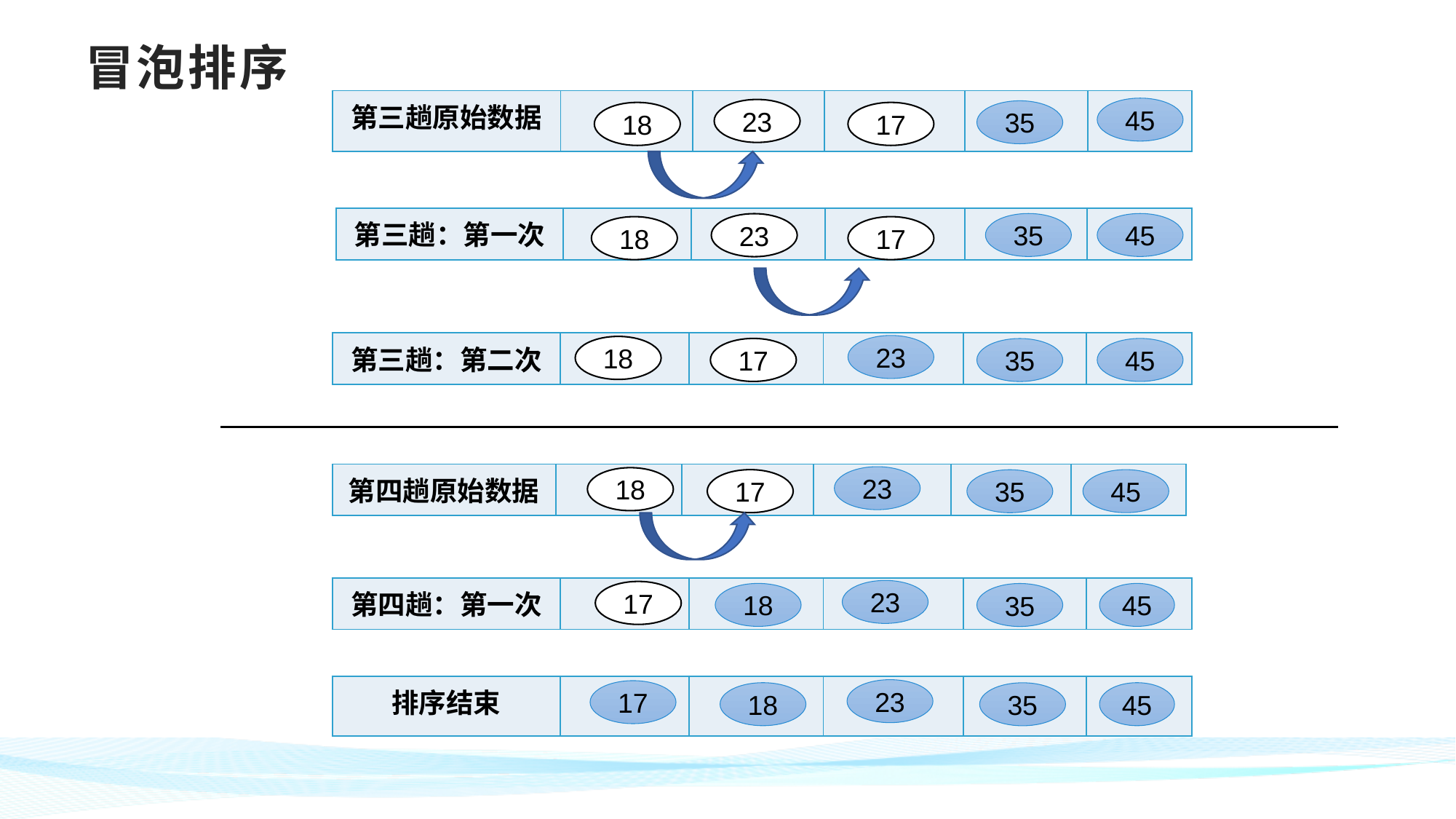

# 冒泡排序
| 第三趟原始数据 |  |  |  |  |  |
| --- | --- | --- | --- | --- | --- |
45
23
35
18
17

| 第三趟：第一次 |  |  |  |  |  |
| --- | --- | --- | --- | --- | --- |
35
45
23
18
17

| 第三趟：第二次 |  |  |  |  |  |
| --- | --- | --- | --- | --- | --- |
23
18
17
45
35
| 第四趟原始数据 |  |  |  |  |  |
| --- | --- | --- | --- | --- | --- |
23
18
17
45
35

| 第四趟：第一次 |  |  |  |  |  |
| --- | --- | --- | --- | --- | --- |
23
17
18
45
35
| 排序结束 |  |  |  |  |  |
| --- | --- | --- | --- | --- | --- |
23
17
18
45
35
75